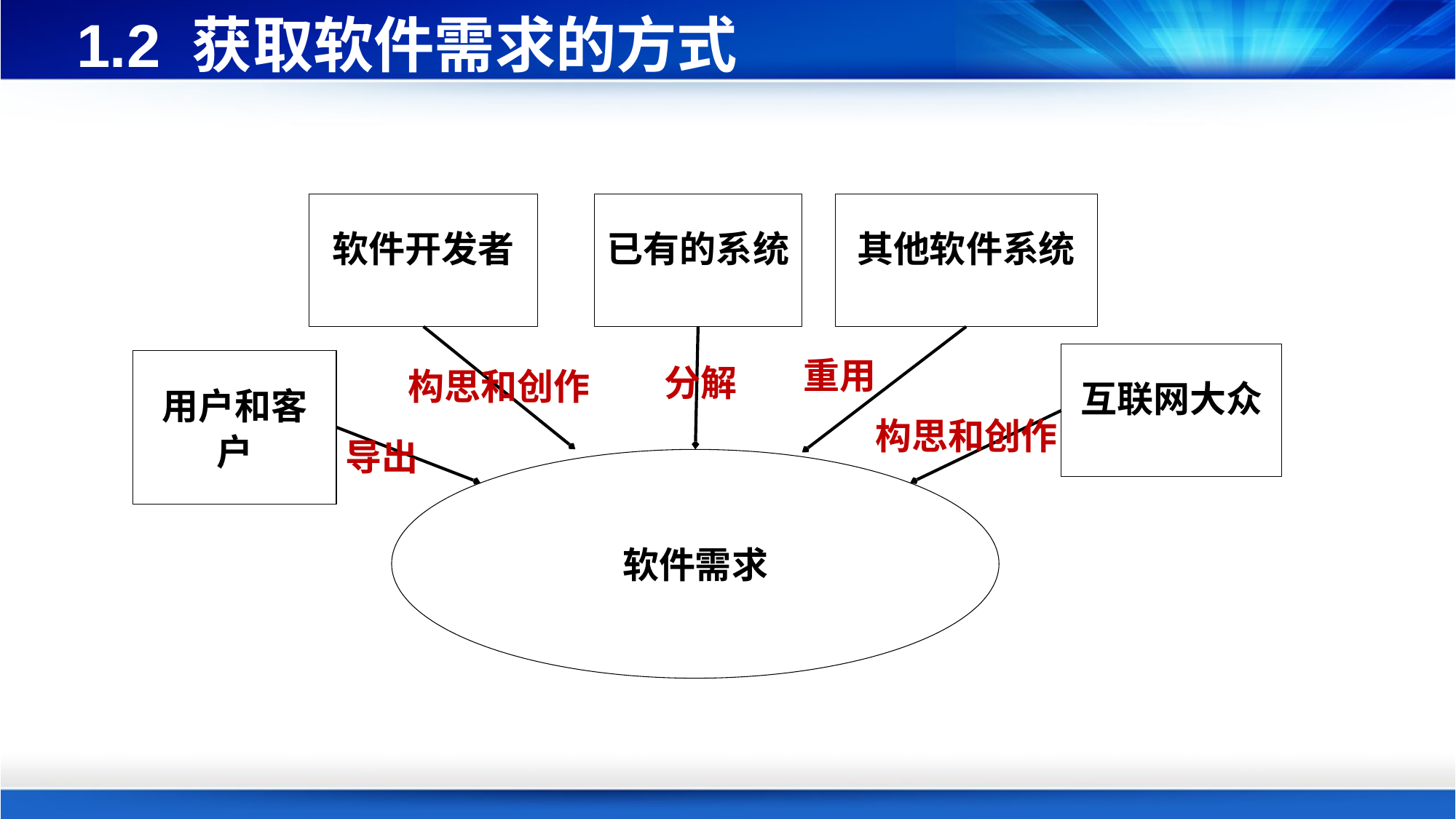

# 1.2 获取软件需求的方式

软件开发者
其他软件系统
已有的系统
互联网大众
重用
用户和客户
分解
构思和创作
构思和创作
导出
软件需求